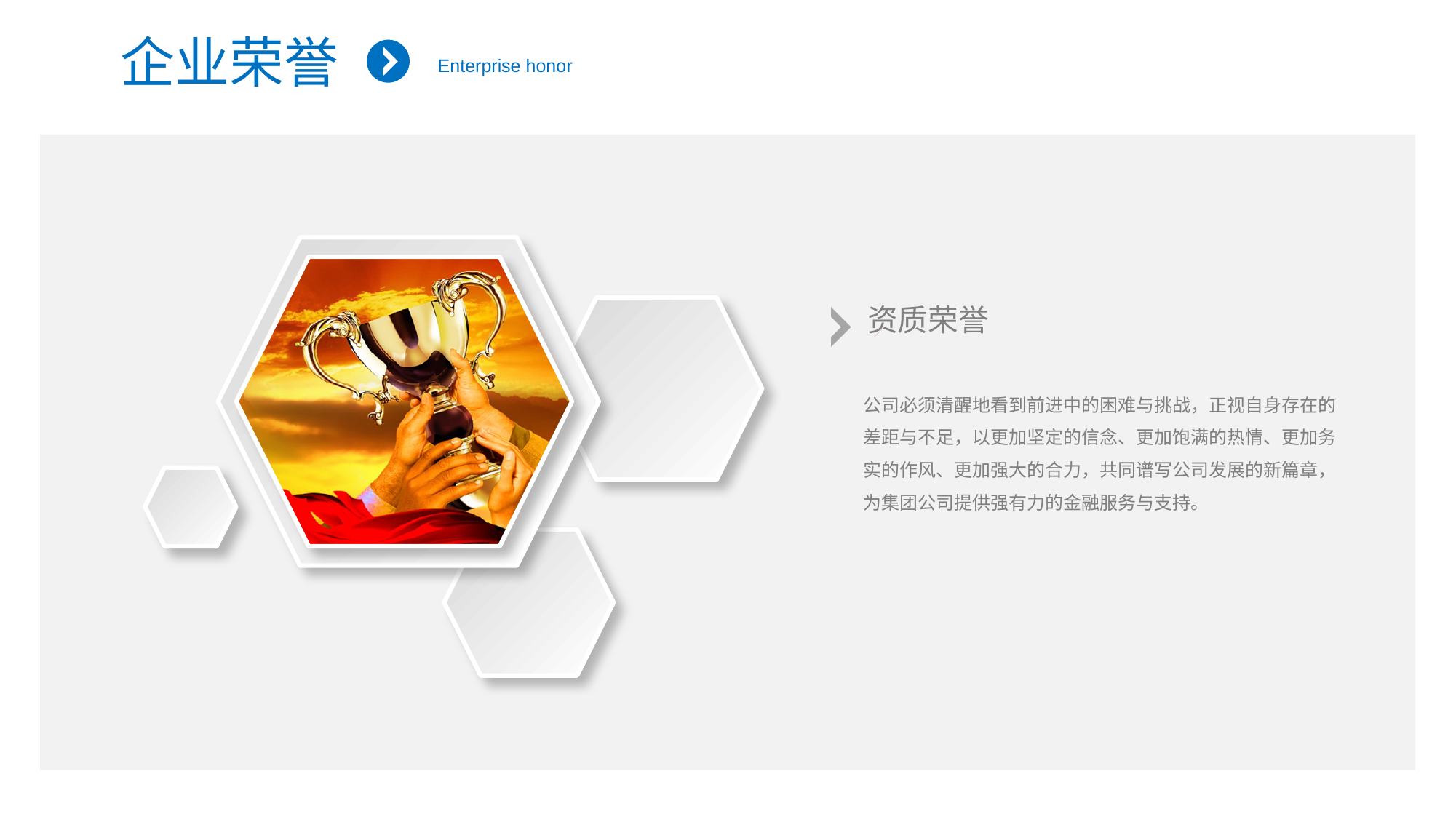

企业荣誉

Enterprise honor

资质荣誉

公司必须清醒地看到前进中的困难与挑战，正视自身存在的差距与不足，以更加坚定的信念、更加饱满的热情、更加务实的作风、更加强大的合力，共同谱写公司发展的新篇章，为集团公司提供强有力的金融服务与支持。